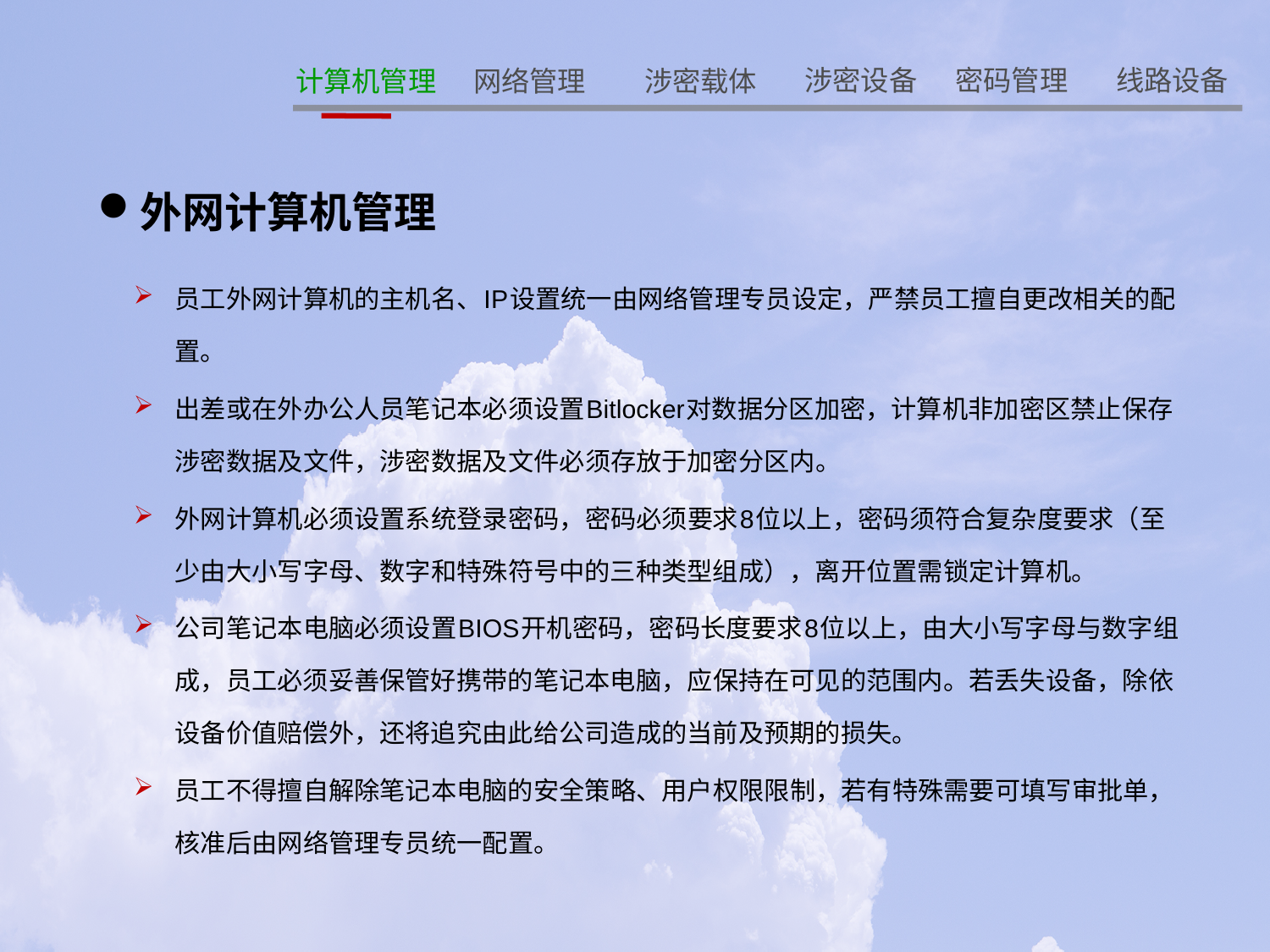

线路设备
涉密设备
密码管理
网络管理
计算机管理
涉密载体

外网计算机管理
员工外网计算机的主机名、IP设置统一由网络管理专员设定，严禁员工擅自更改相关的配置。
出差或在外办公人员笔记本必须设置Bitlocker对数据分区加密，计算机非加密区禁止保存涉密数据及文件，涉密数据及文件必须存放于加密分区内。
外网计算机必须设置系统登录密码，密码必须要求8位以上，密码须符合复杂度要求（至少由大小写字母、数字和特殊符号中的三种类型组成），离开位置需锁定计算机。
公司笔记本电脑必须设置BIOS开机密码，密码长度要求8位以上，由大小写字母与数字组成，员工必须妥善保管好携带的笔记本电脑，应保持在可见的范围内。若丢失设备，除依设备价值赔偿外，还将追究由此给公司造成的当前及预期的损失。
员工不得擅自解除笔记本电脑的安全策略、用户权限限制，若有特殊需要可填写审批单，核准后由网络管理专员统一配置。